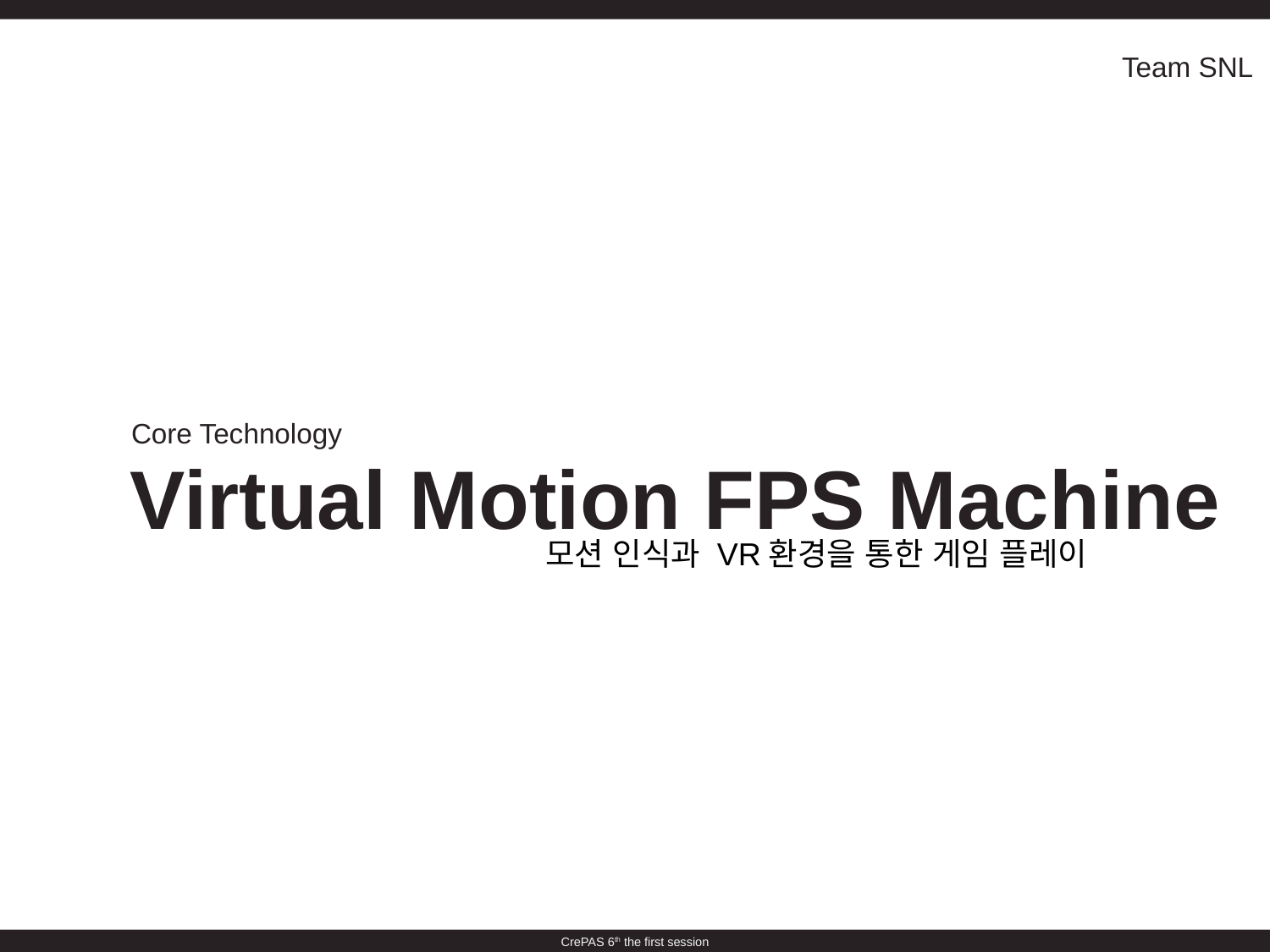

Team SNL
Core Technology
Virtual Motion FPS Machine
모션 인식과 VR환경을 통한 게임 플레이
CrePAS 6th the first session